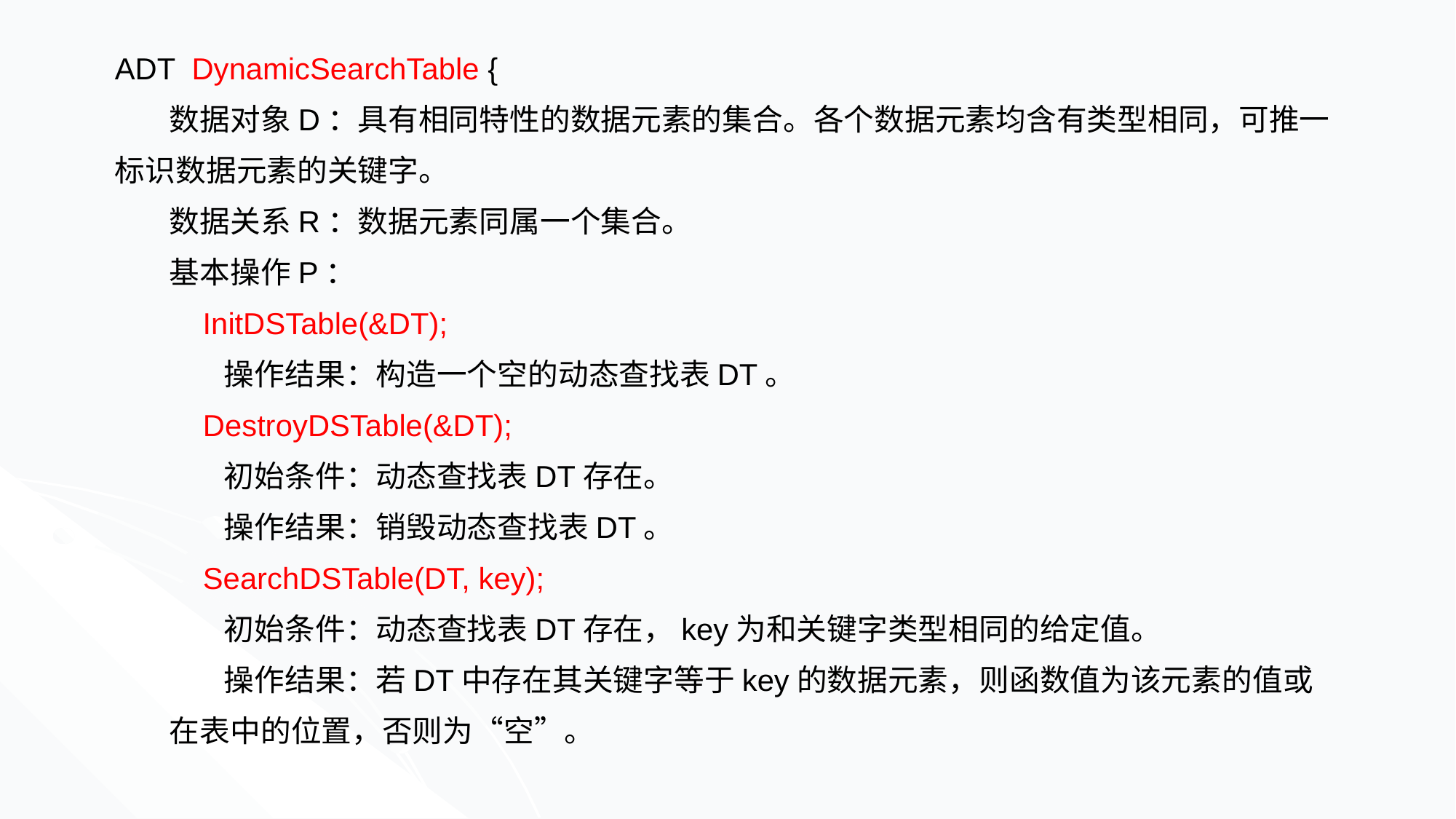

ADT  DynamicSearchTable {
数据对象D：具有相同特性的数据元素的集合。各个数据元素均含有类型相同，可推一标识数据元素的关键字。
数据关系R：数据元素同属一个集合。
基本操作P：
    InitDSTable(&DT);
操作结果：构造一个空的动态查找表DT。
    DestroyDSTable(&DT);
初始条件：动态查找表DT存在。
操作结果：销毁动态查找表DT。
    SearchDSTable(DT, key);
初始条件：动态查找表DT存在，key为和关键字类型相同的给定值。
操作结果：若DT中存在其关键字等于key的数据元素，则函数值为该元素的值或在表中的位置，否则为“空”。